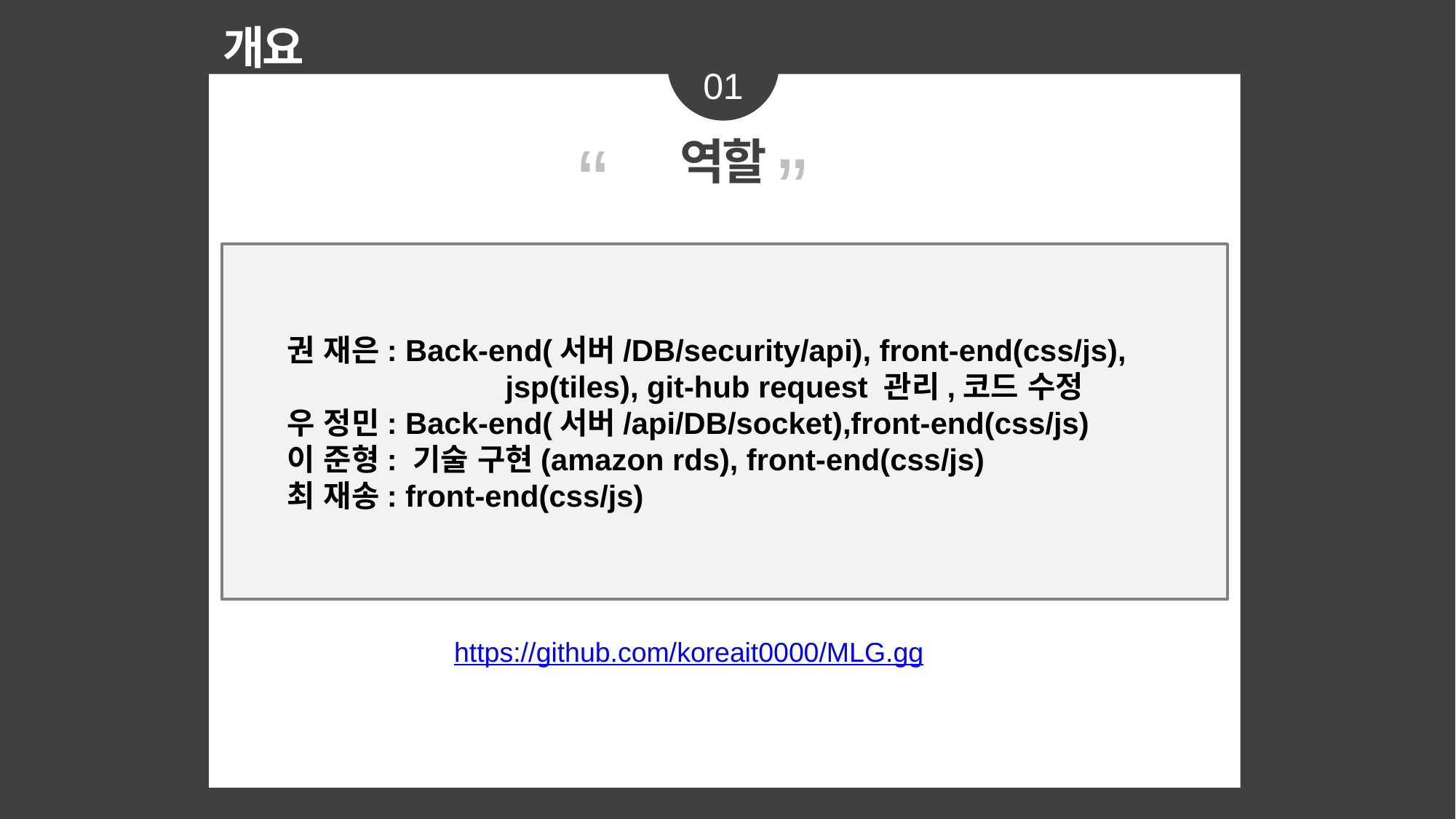

개요
01

“
역할
”
권 재은: Back-end(서버/DB/security/api), front-end(css/js), 			jsp(tiles), git-hub request 관리,코드 수정
우 정민: Back-end(서버/api/DB/socket),front-end(css/js)
이 준형: 기술 구현(amazon rds), front-end(css/js)
최 재송: front-end(css/js)
https://github.com/koreait0000/MLG.gg